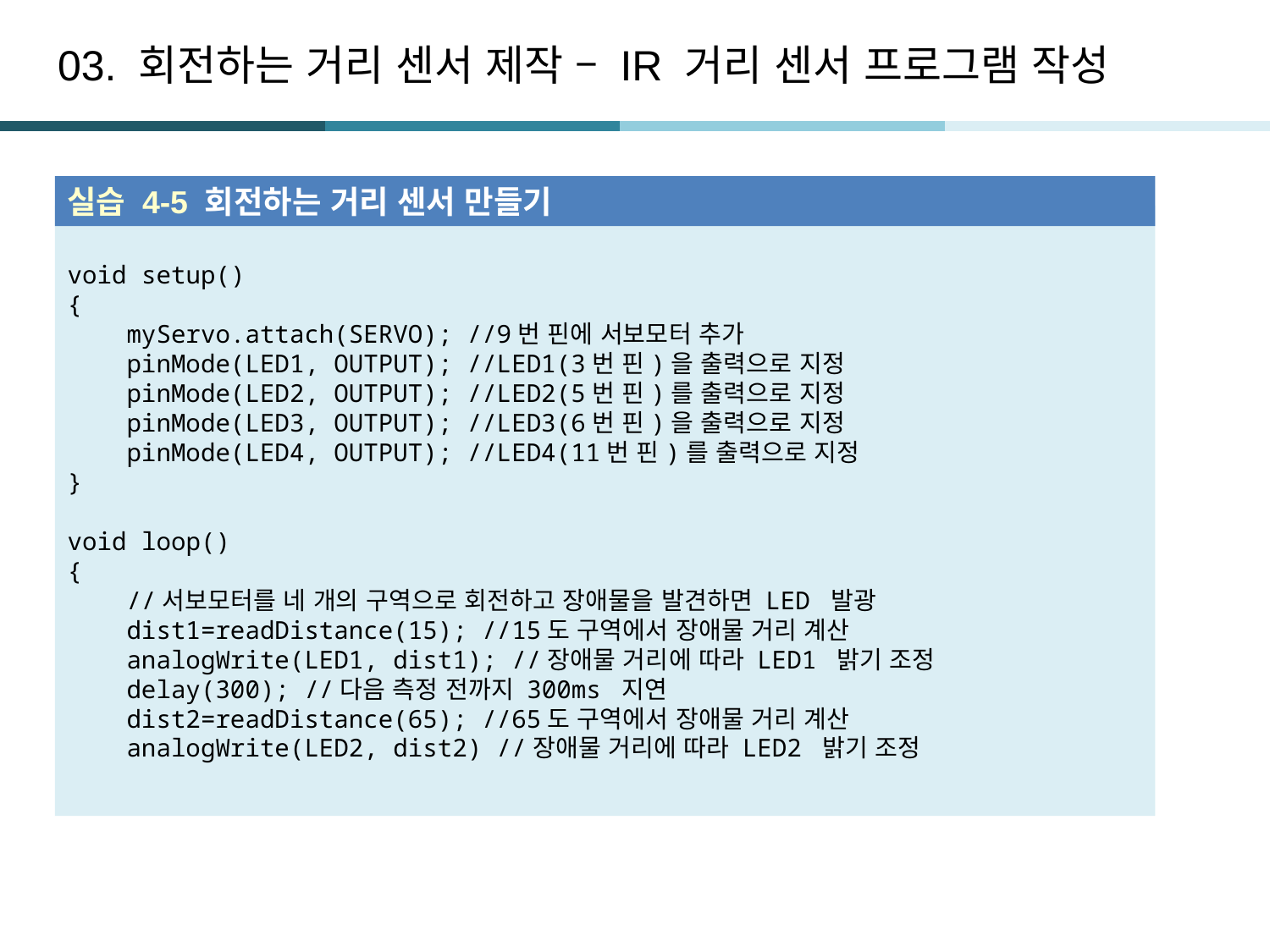

# 03. 회전하는 거리 센서 제작 – IR 거리 센서 프로그램 작성
실습 4-5 회전하는 거리 센서 만들기
void setup()
{
    myServo.attach(SERVO); //9번 핀에 서보모터 추가
    pinMode(LED1, OUTPUT); //LED1(3번 핀)을 출력으로 지정
    pinMode(LED2, OUTPUT); //LED2(5번 핀)를 출력으로 지정
    pinMode(LED3, OUTPUT); //LED3(6번 핀)을 출력으로 지정
    pinMode(LED4, OUTPUT); //LED4(11번 핀)를 출력으로 지정
}

void loop()
{
    //서보모터를 네 개의 구역으로 회전하고 장애물을 발견하면 LED 발광
    dist1=readDistance(15); //15도 구역에서 장애물 거리 계산
    analogWrite(LED1, dist1); //장애물 거리에 따라 LED1 밝기 조정
    delay(300); //다음 측정 전까지 300ms 지연
    dist2=readDistance(65); //65도 구역에서 장애물 거리 계산
    analogWrite(LED2, dist2) //장애물 거리에 따라 LED2 밝기 조정